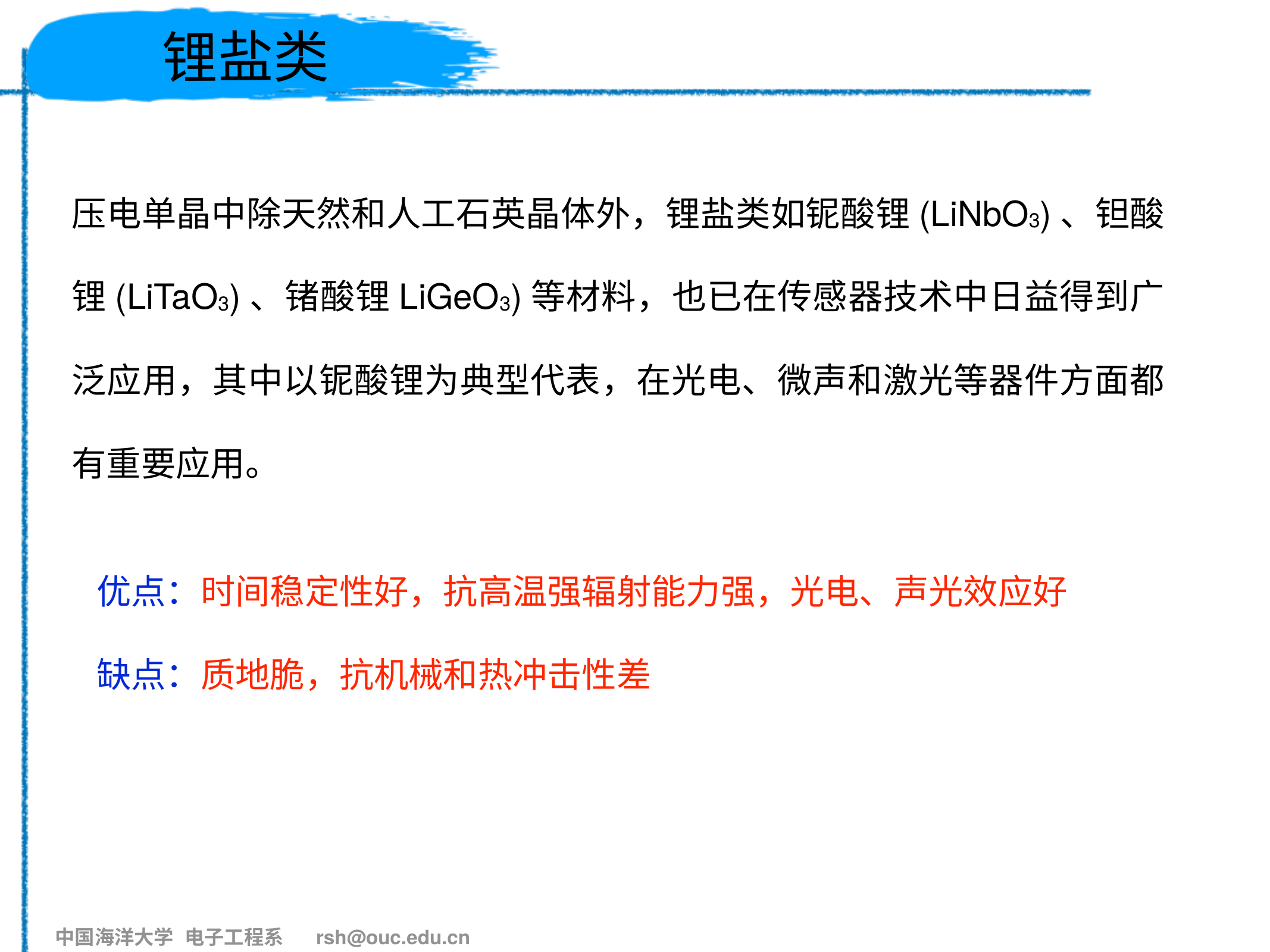

# 锂盐类
压电单晶中除天然和人工石英晶体外，锂盐类如铌酸锂(LiNbO3)、钽酸锂(LiTaO3)、锗酸锂LiGeO3)等材料，也已在传感器技术中日益得到广泛应用，其中以铌酸锂为典型代表，在光电、微声和激光等器件方面都有重要应用。
优点：时间稳定性好，抗高温强辐射能力强，光电、声光效应好
缺点：质地脆，抗机械和热冲击性差